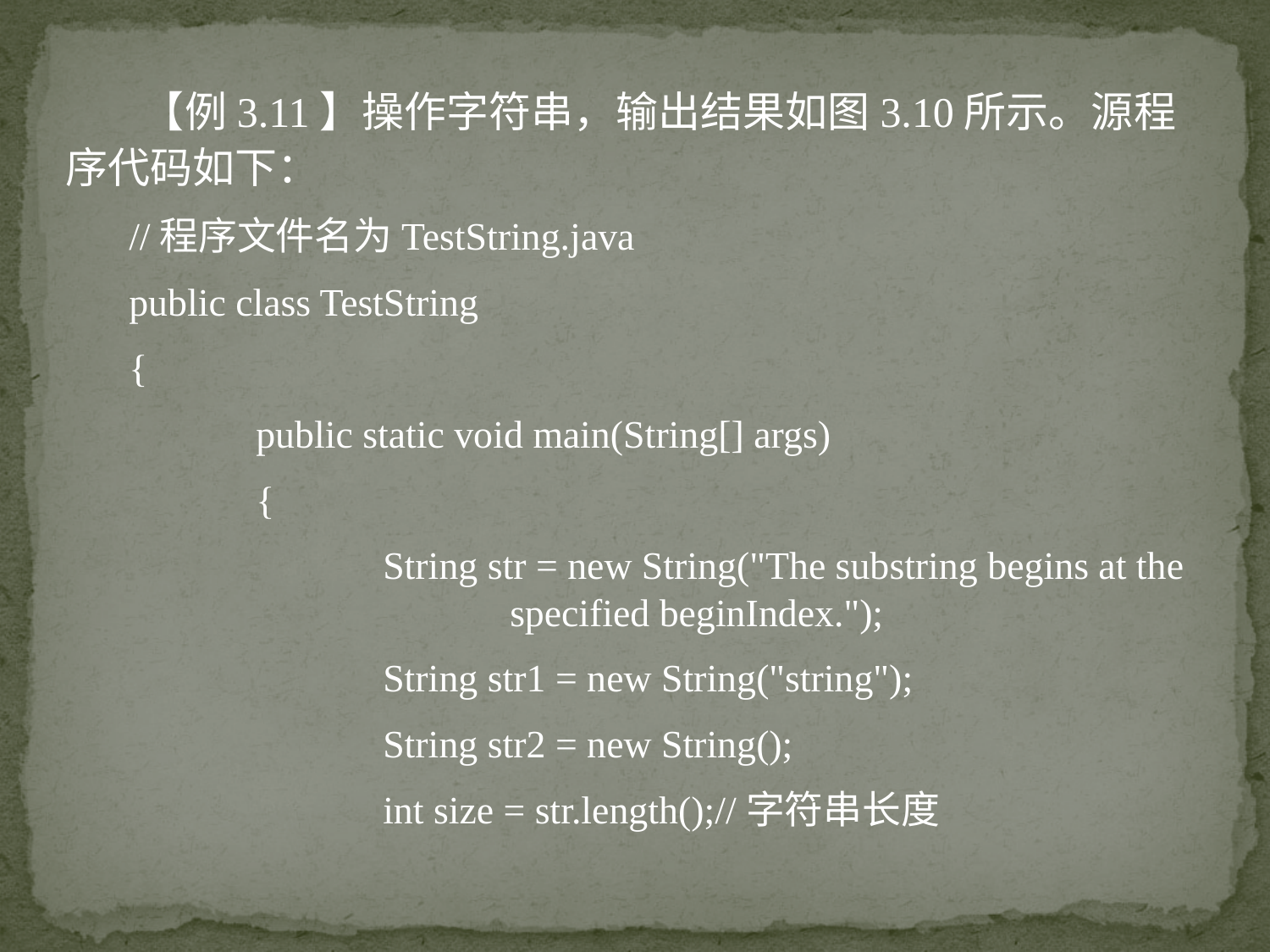

【例3.11】操作字符串，输出结果如图3.10所示。源程序代码如下：
//程序文件名为TestString.java
public class TestString
{
	public static void main(String[] args)
	{
		String str = new String("The substring begins at the 			specified beginIndex.");
		String str1 = new String("string");
		String str2 = new String();
		int size = str.length();//字符串长度